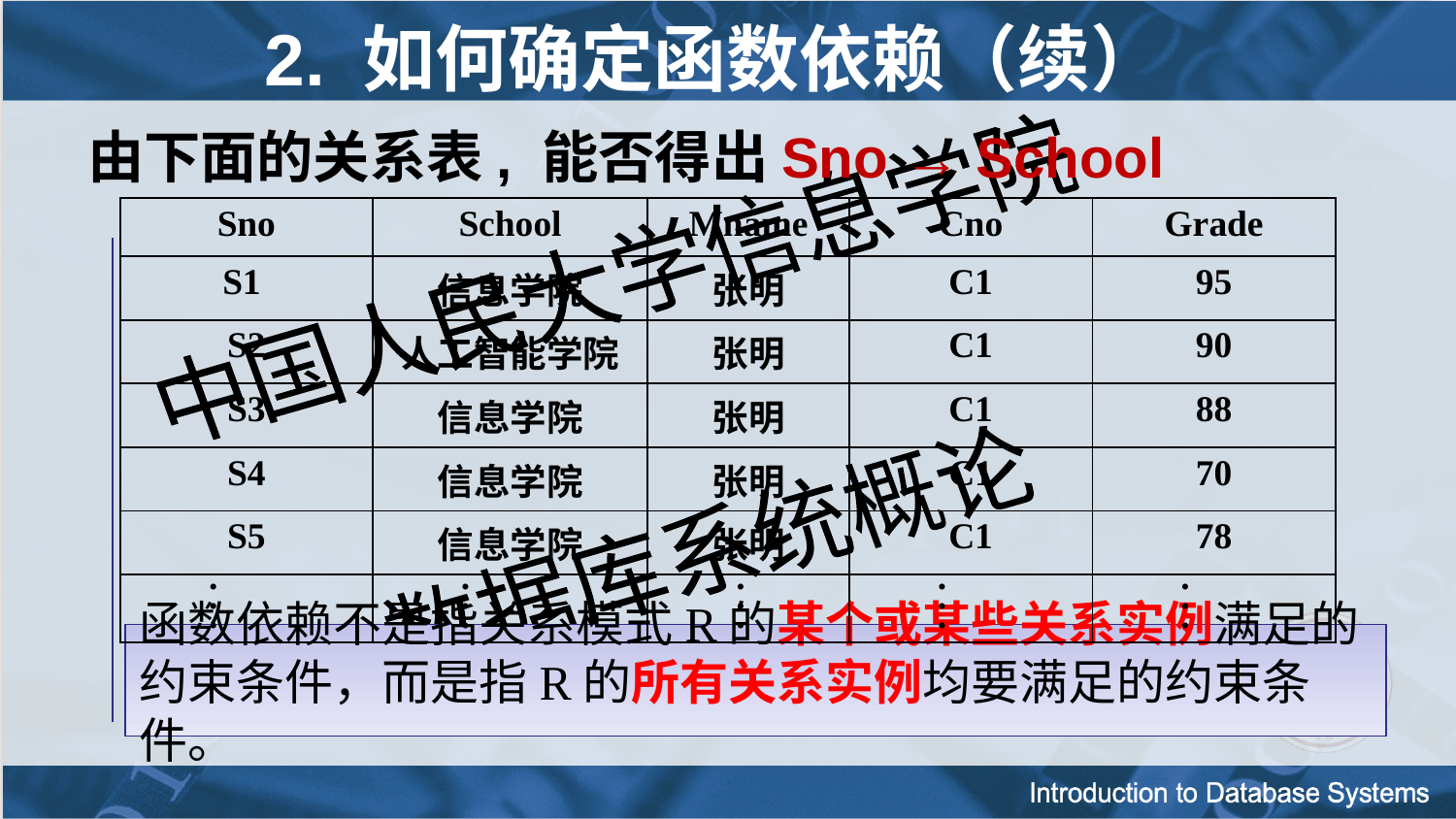

2. 如何确定函数依赖（续）
由下面的关系表, 能否得出Sno → School

| Sno | School | Mname | Cno | Grade |
| --- | --- | --- | --- | --- |
| S1 | 信息学院 | 张明 | C1 | 95 |
| S2 | 人工智能学院 | 张明 | C1 | 90 |
| S3 | 信息学院 | 张明 | C1 | 88 |
| S4 | 信息学院 | 张明 | C1 | 70 |
| S5 | 信息学院 | 张明 | C1 | 78 |
| . . . | . . . | . . . | . . . | . . . |
函数依赖不是指关系模式R的某个或某些关系实例满足的约束条件，而是指R的所有关系实例均要满足的约束条件。